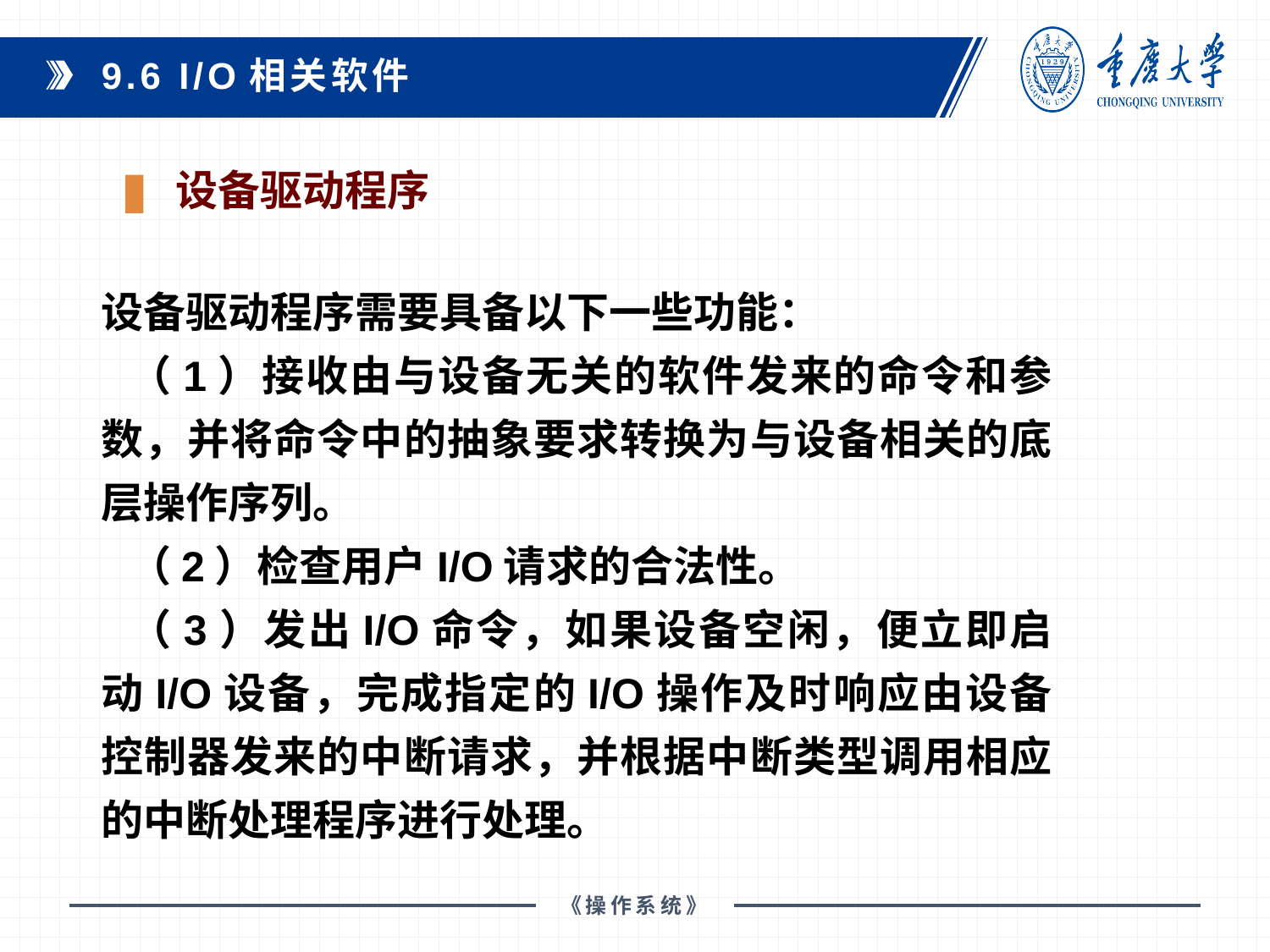

9.6 I/O相关软件
 设备驱动程序

设备驱动程序需要具备以下一些功能：
（1）接收由与设备无关的软件发来的命令和参数，并将命令中的抽象要求转换为与设备相关的底层操作序列。
（2）检查用户I/O请求的合法性。
（3）发出I/O命令，如果设备空闲，便立即启动I/O设备，完成指定的I/O操作及时响应由设备控制器发来的中断请求，并根据中断类型调用相应的中断处理程序进行处理。